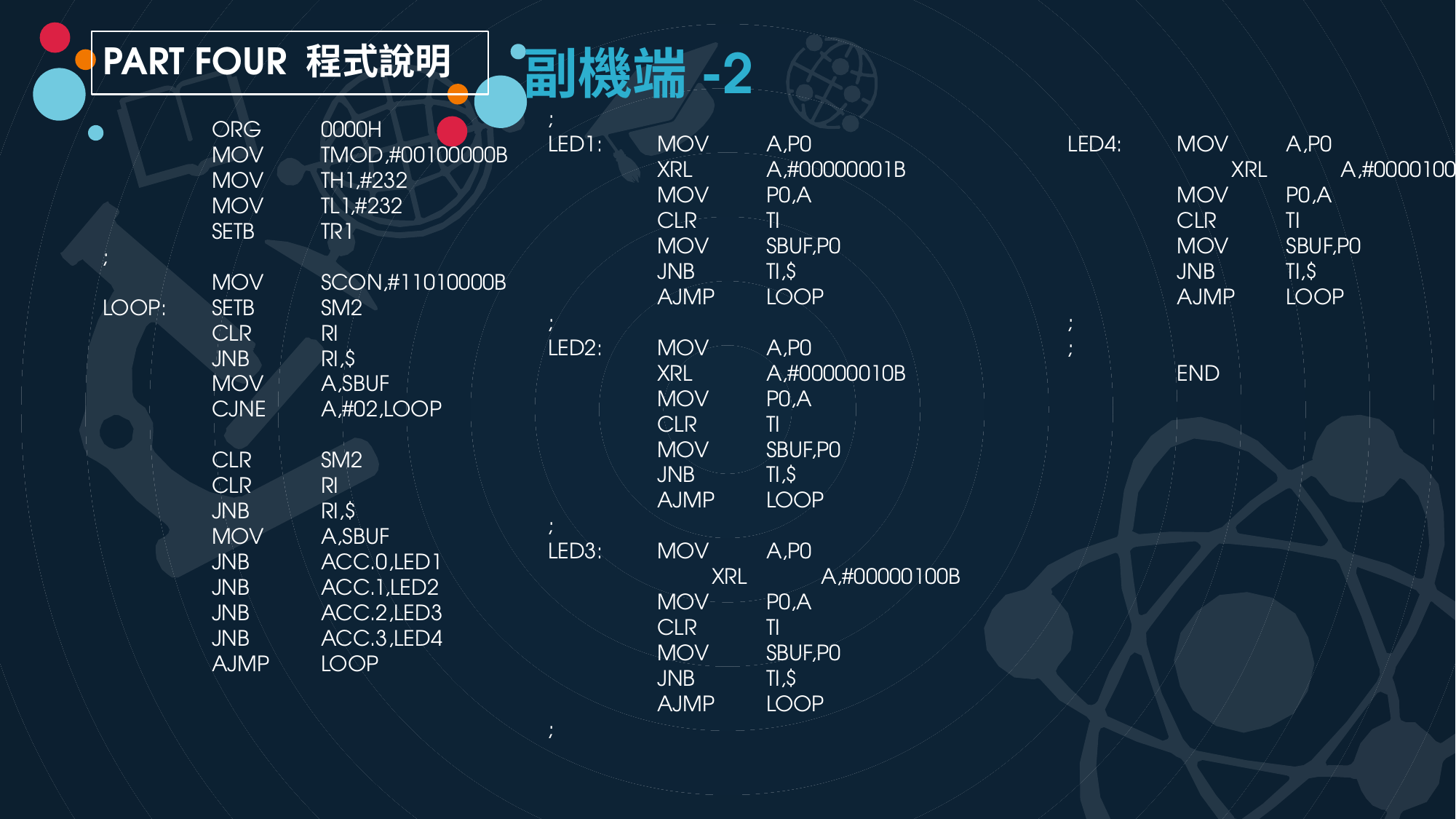

副機端-2
PART FOUR 程式說明
;
LED1:   	MOV	A,P0
XRL	A,#00000001B
	MOV	P0,A
        	CLR     	TI
        	MOV     	SBUF,P0
        	JNB     	TI,$
        	AJMP    	LOOP
;
LED2:   	MOV	A,P0
	XRL	A,#00000010B
	MOV	P0,A
        	CLR     	TI
        	MOV     	SBUF,P0
        	JNB     	TI,$
        	AJMP    	LOOP
;
LED3:	MOV	A,P0
	XRL	A,#00000100B
	MOV	P0,A
        	CLR     	TI
        	MOV     	SBUF,P0
        	JNB     	TI,$
        	AJMP    	LOOP
;
	ORG     	0000H
        	MOV     	TMOD,#00100000B
        	MOV     	TH1,#232
        	MOV     	TL1,#232
        	SETB    	TR1
;
        	MOV     	SCON,#11010000B
LOOP:   	SETB    	SM2
        	CLR     	RI
        	JNB     	RI,$
        	MOV     	A,SBUF
        	CJNE    	A,#02,LOOP

        	CLR     	SM2
        	CLR     	RI
        	JNB     	RI,$
        	MOV     	A,SBUF
        	JNB     	ACC.0,LED1
        	JNB     	ACC.1,LED2
        	JNB     	ACC.2,LED3
        	JNB     	ACC.3,LED4
	AJMP    	LOOP
LED4:	MOV	A,P0
   	XRL	A,#00001000B
MOV	P0,A
        	CLR     	TI
        	MOV     	SBUF,P0
        	JNB     	TI,$
        	AJMP    	LOOP
;
;
        	END